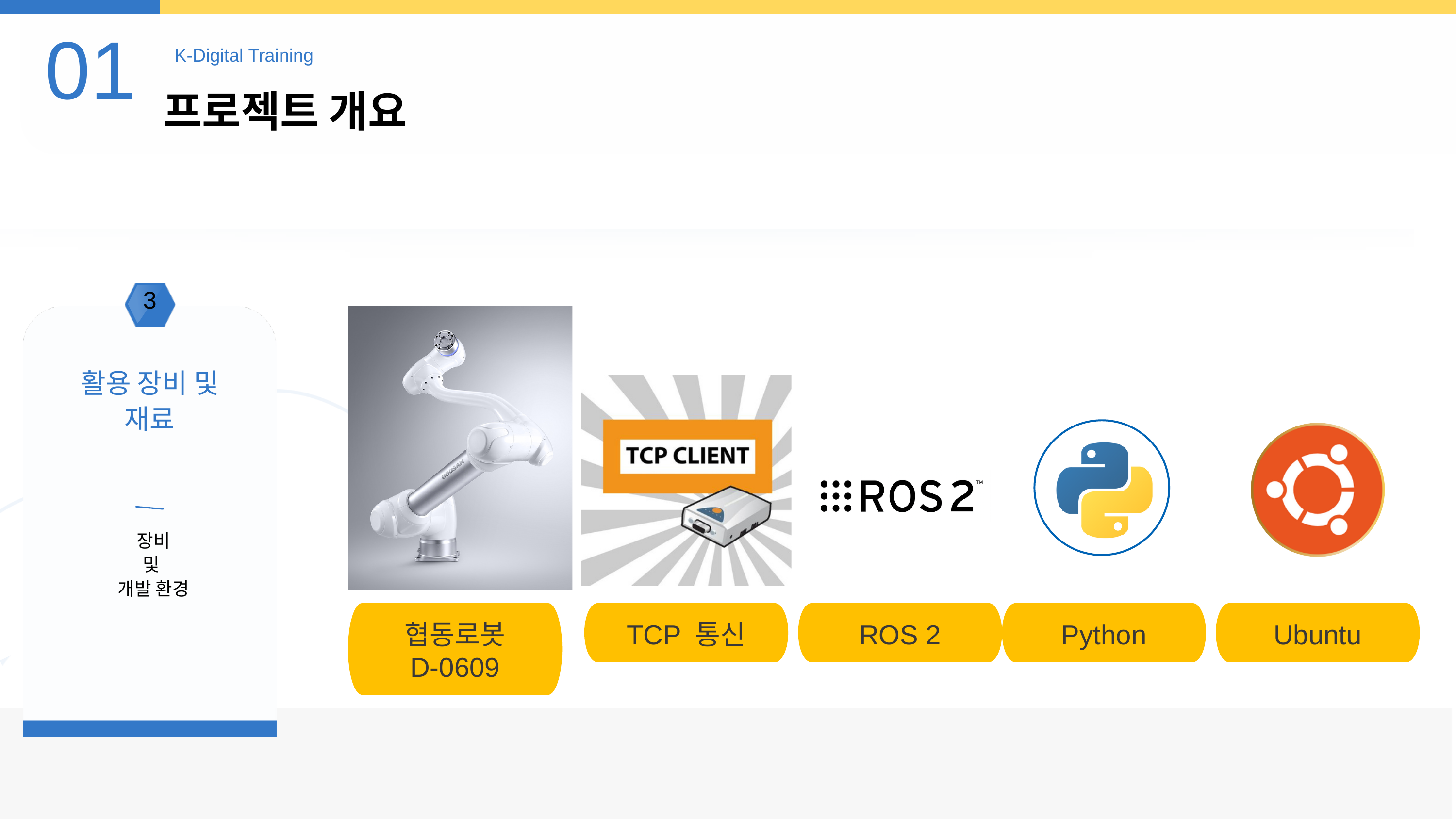

01
K-Digital Training
프로젝트 개요

3

활용 장비 및
재료

장비
및
개발 환경

협동로봇
D-0609

TCP 통신

ROS 2

Python

Ubuntu